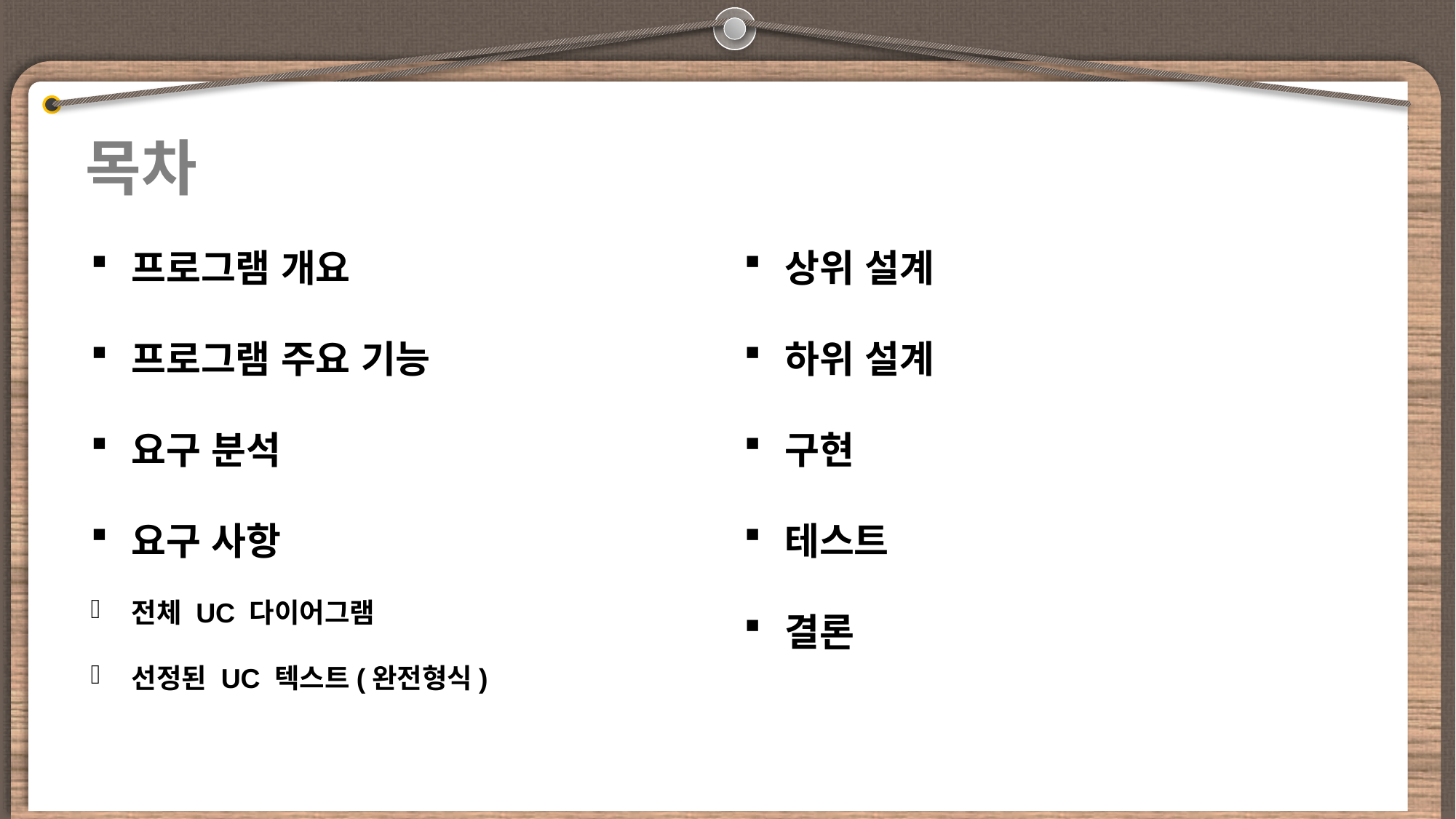

목차
프로그램 개요
프로그램 주요 기능
요구 분석
요구 사항
전체 UC 다이어그램
선정된 UC 텍스트(완전형식)

상위 설계
하위 설계
구현
테스트
결론